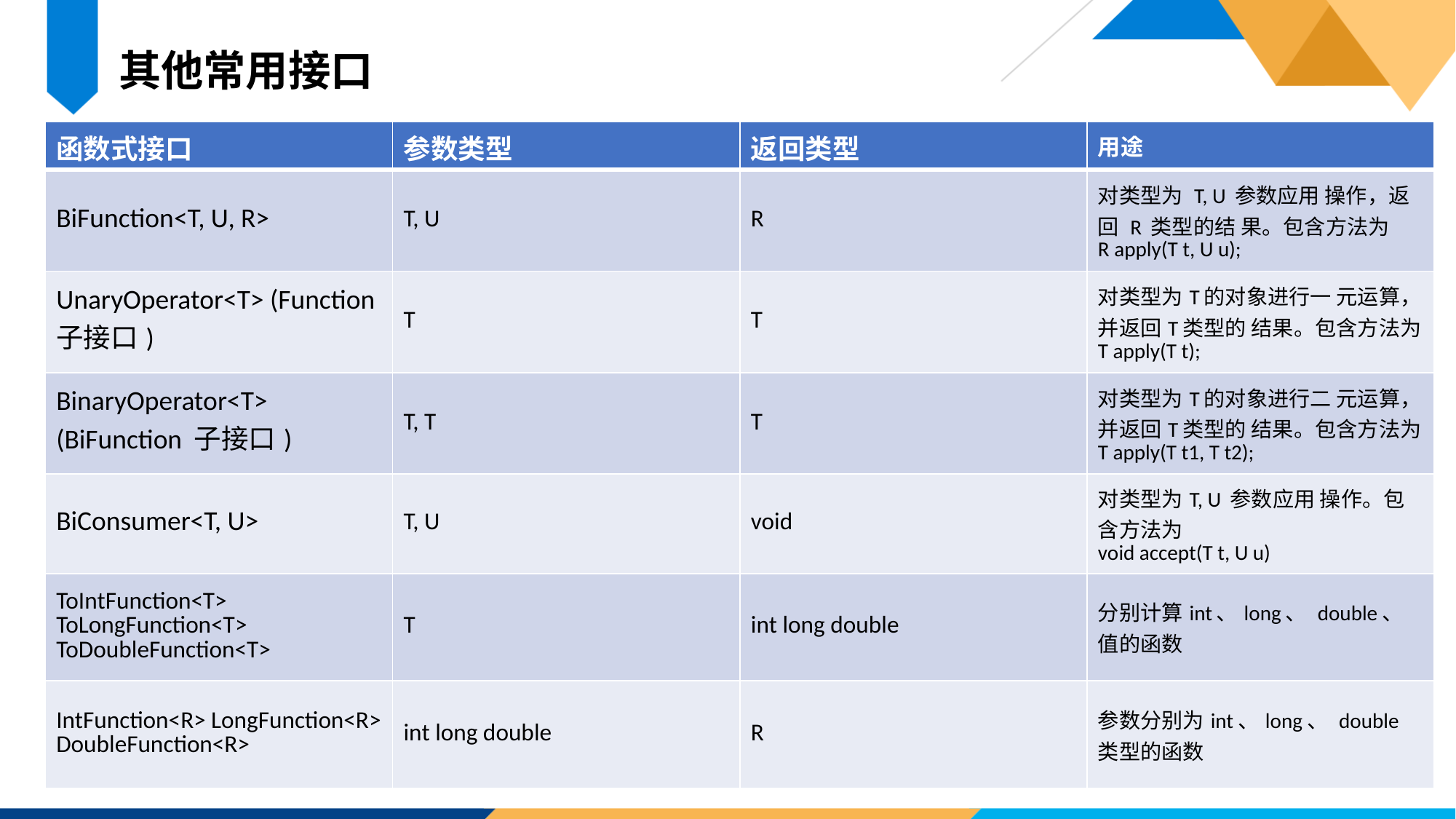

其他常用接口

| 函数式接口 | 参数类型 | 返回类型 | 用途 |
| --- | --- | --- | --- |
| BiFunction<T, U, R> | T, U | R | 对类型为 T, U 参数应用 操作，返回 R 类型的结 果。包含方法为 R apply(T t, U u); |
| UnaryOperator<T> (Function子接口) | T | T | 对类型为T的对象进行一 元运算，并返回T类型的 结果。包含方法为 T apply(T t); |
| BinaryOperator<T> (BiFunction 子接口) | T, T | T | 对类型为T的对象进行二 元运算，并返回T类型的 结果。包含方法为 T apply(T t1, T t2); |
| BiConsumer<T, U> | T, U | void | 对类型为T, U 参数应用 操作。包含方法为 void accept(T t, U u) |
| ToIntFunction<T> ToLongFunction<T> ToDoubleFunction<T> | T | int long double | 分别计算int、long、 double、值的函数 |
| IntFunction<R> LongFunction<R> DoubleFunction<R> | int long double | R | 参数分别为int、long、 double 类型的函数 |